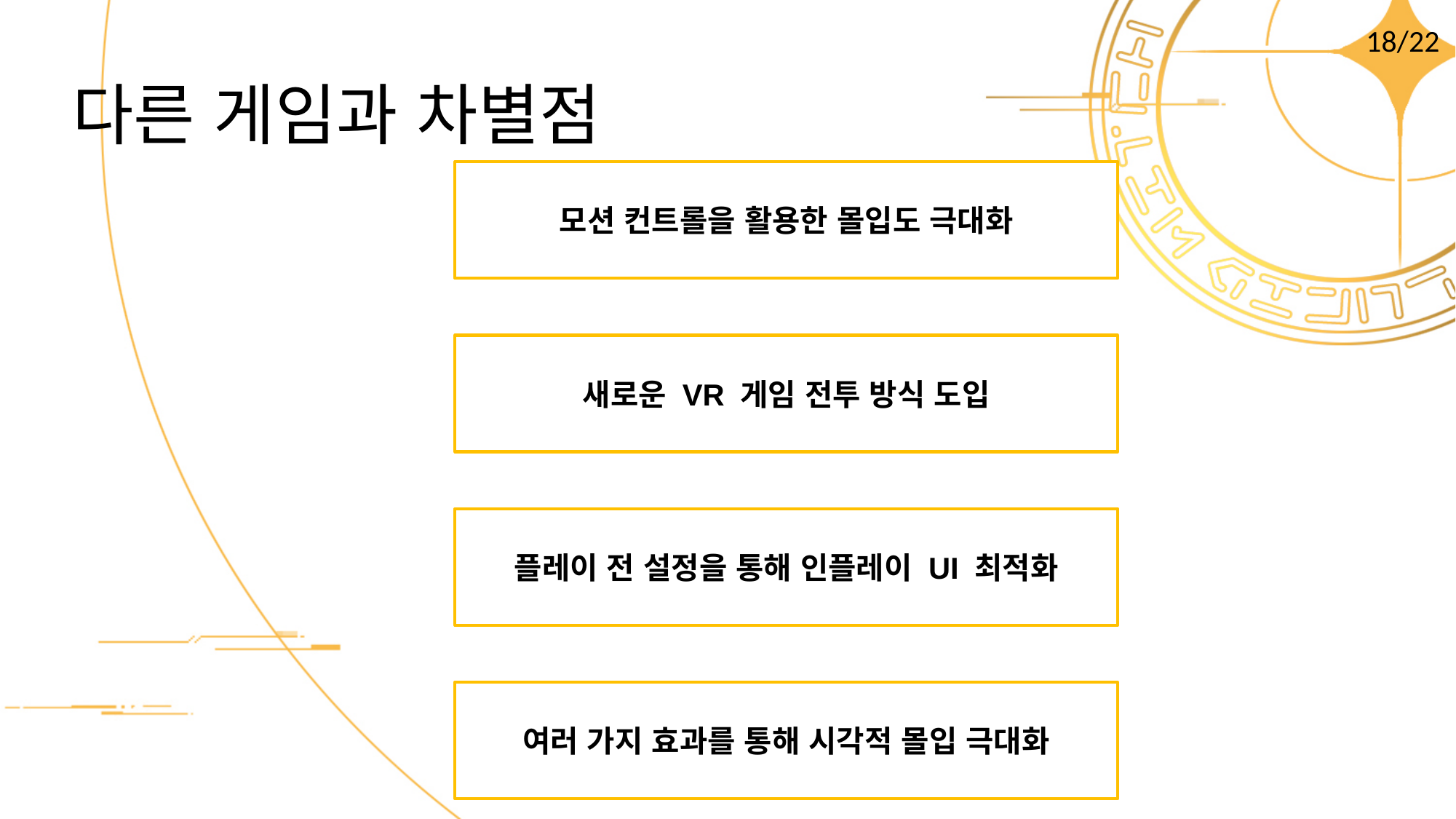

18/22
# 다른 게임과 차별점
모션 컨트롤을 활용한 몰입도 극대화
새로운 VR 게임 전투 방식 도입
플레이 전 설정을 통해 인플레이 UI 최적화
여러 가지 효과를 통해 시각적 몰입 극대화